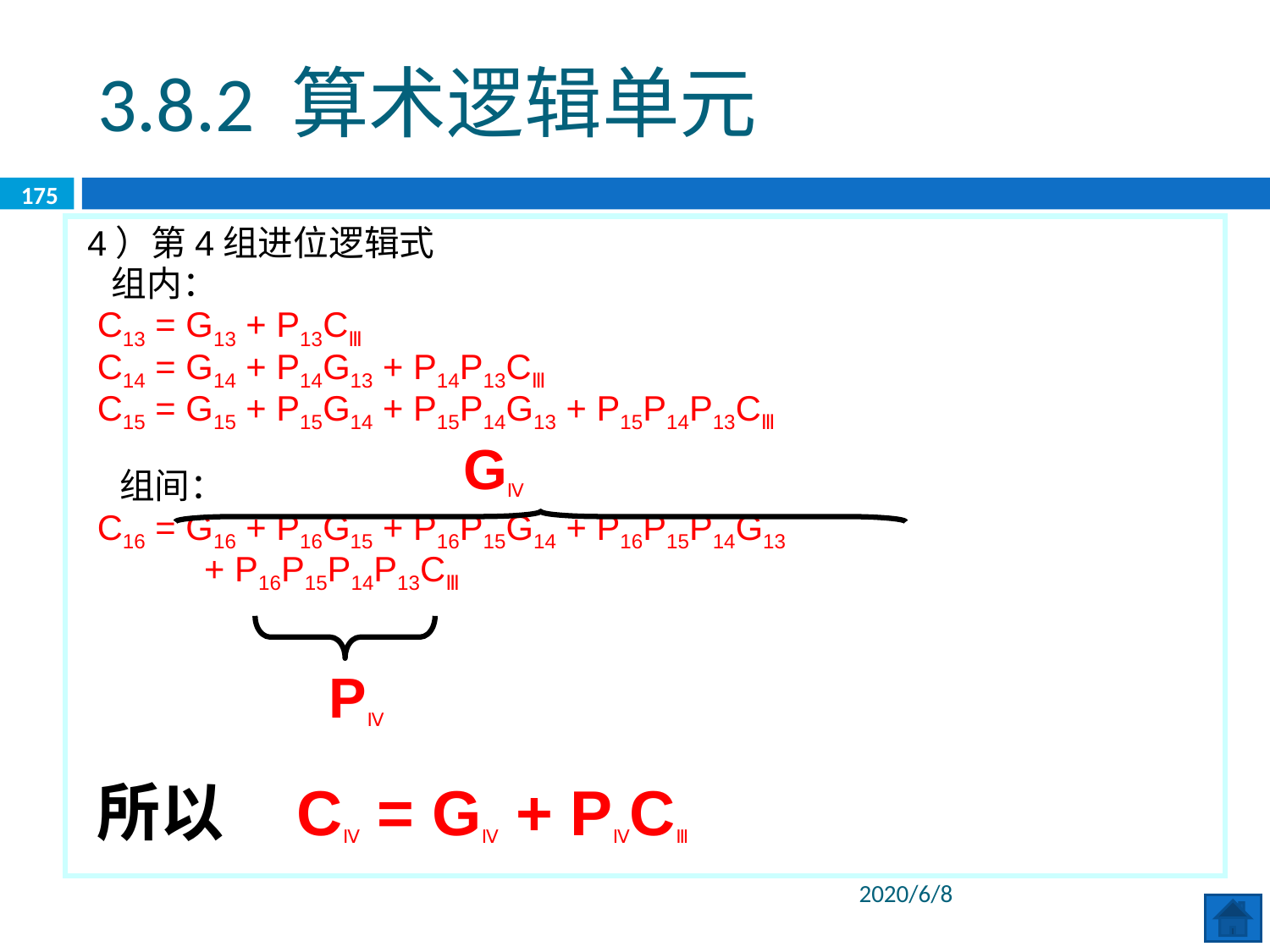

3.8.2 算术逻辑单元

175

4）第4组进位逻辑式
  组内：
 C13 = G13 + P13CⅢ
 C14 = G14 + P14G13 + P14P13CⅢ
 C15 = G15 + P15G14 + P15P14G13 + P15P14P13CⅢ

   组间：
 C16 = G16 + P16G15 + P16P15G14 + P16P15P14G13
            + P16P15P14P13CⅢ
GⅣ

PⅣ
所以    CⅣ = GⅣ + PⅣCⅢ
2020/6/8